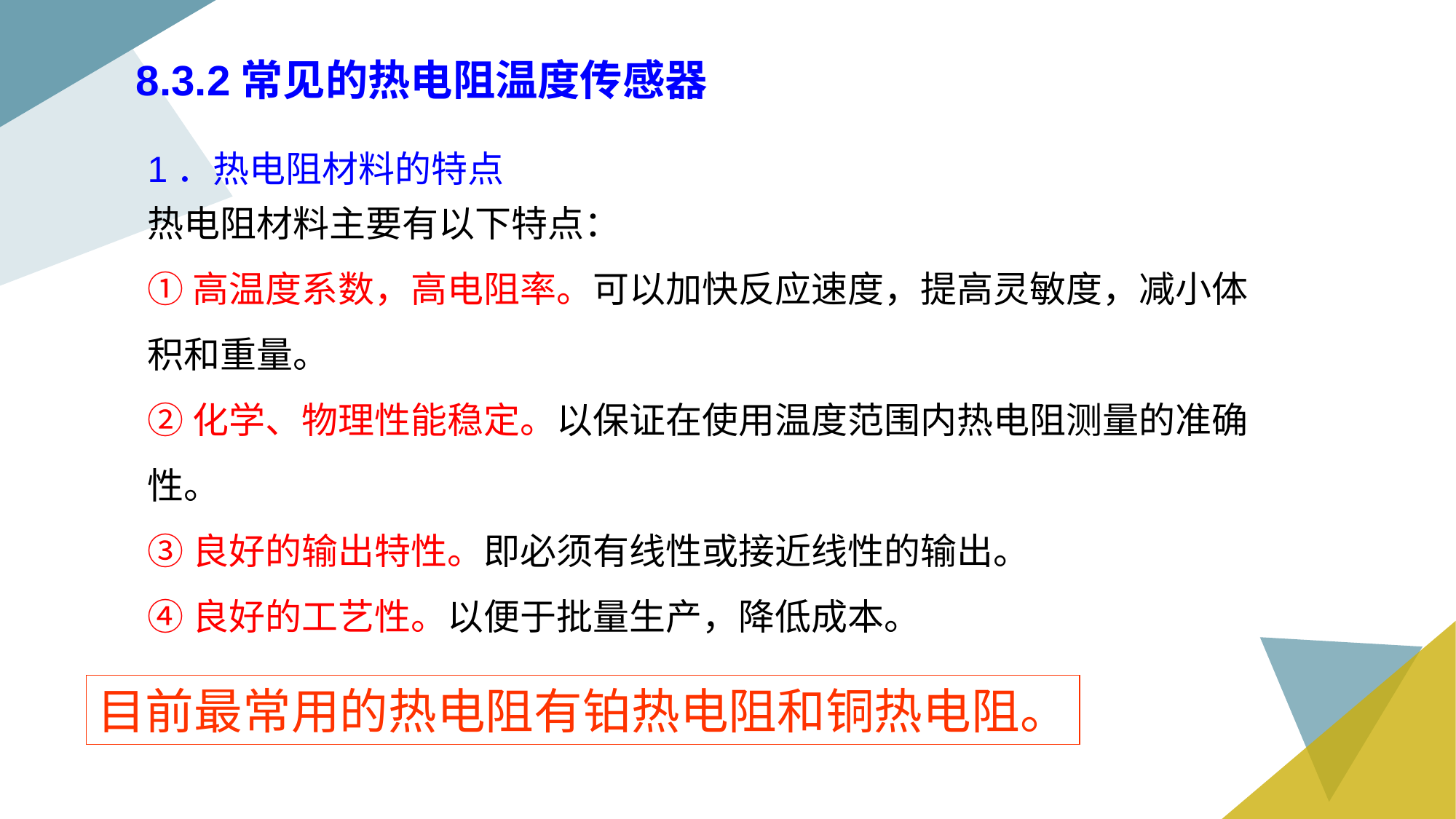

8.3.2常见的热电阻温度传感器
1．热电阻材料的特点
热电阻材料主要有以下特点：
①高温度系数，高电阻率。可以加快反应速度，提高灵敏度，减小体积和重量。
②化学、物理性能稳定。以保证在使用温度范围内热电阻测量的准确性。
③良好的输出特性。即必须有线性或接近线性的输出。
④良好的工艺性。以便于批量生产，降低成本。

目前最常用的热电阻有铂热电阻和铜热电阻。